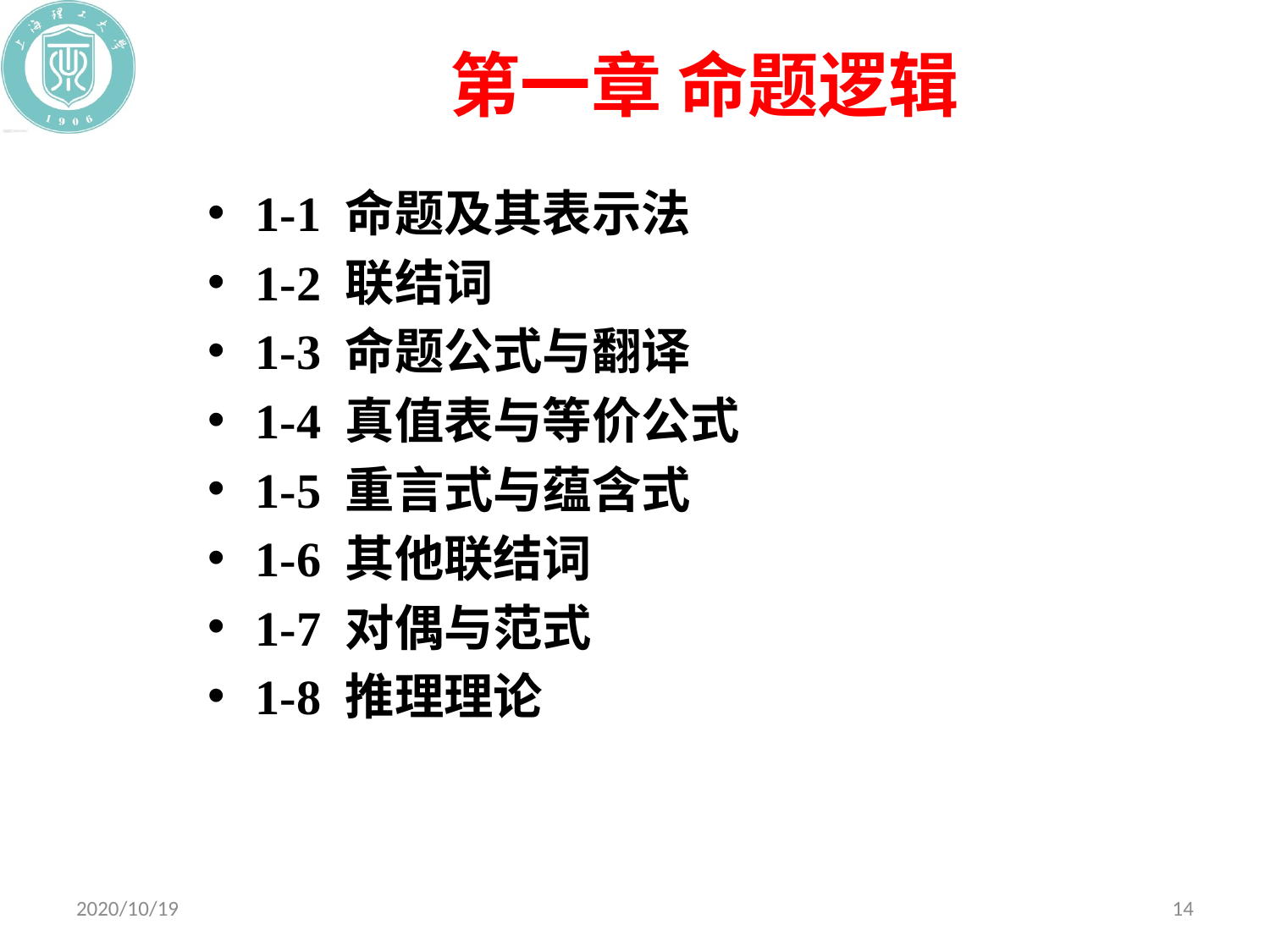

# 第一章 命题逻辑
1-1 命题及其表示法
1-2 联结词
1-3 命题公式与翻译
1-4 真值表与等价公式
1-5 重言式与蕴含式
1-6 其他联结词
1-7 对偶与范式
1-8 推理理论
2020/10/19
14